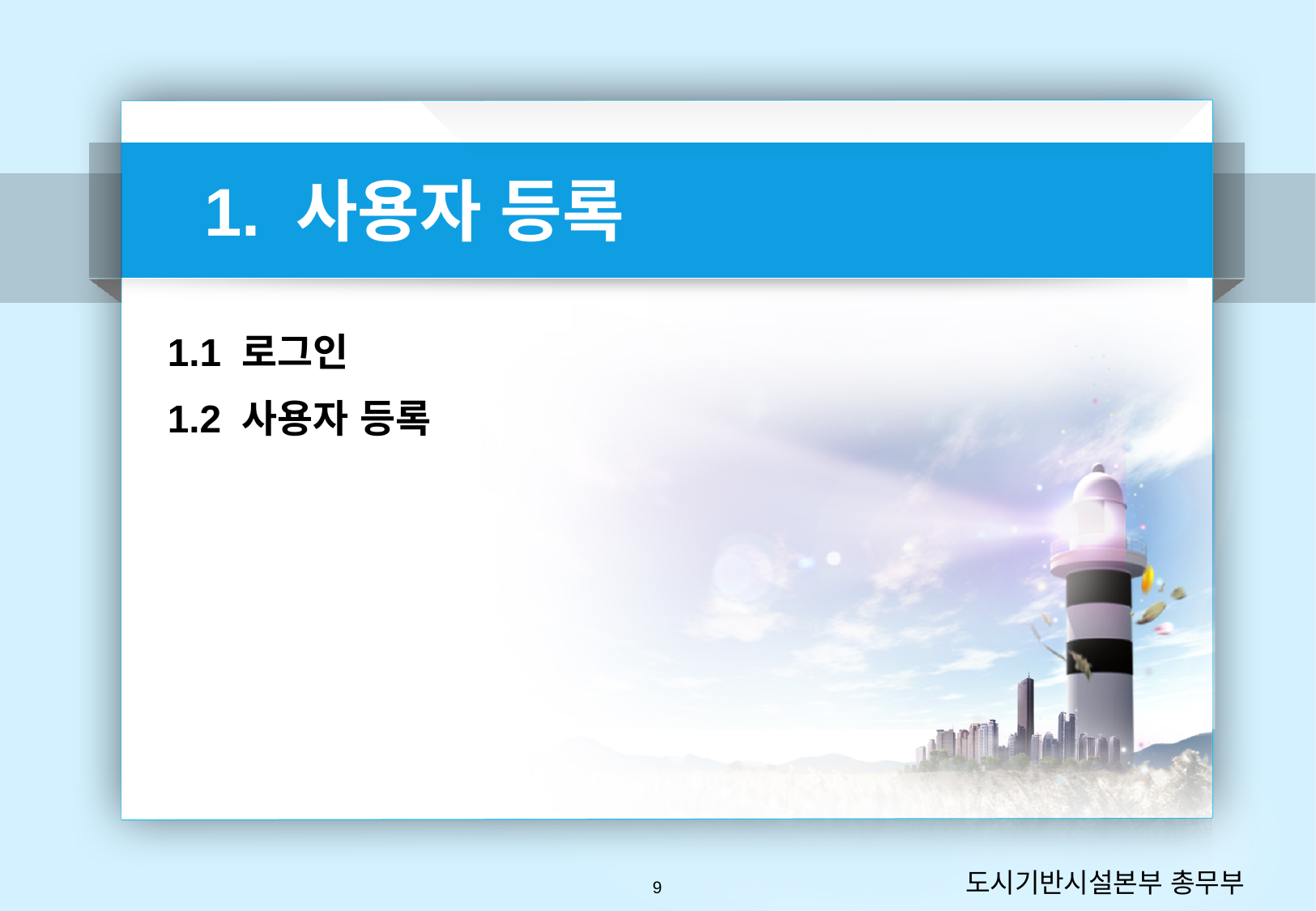

1. 사용자 등록
1.1 로그인
1.2 사용자 등록